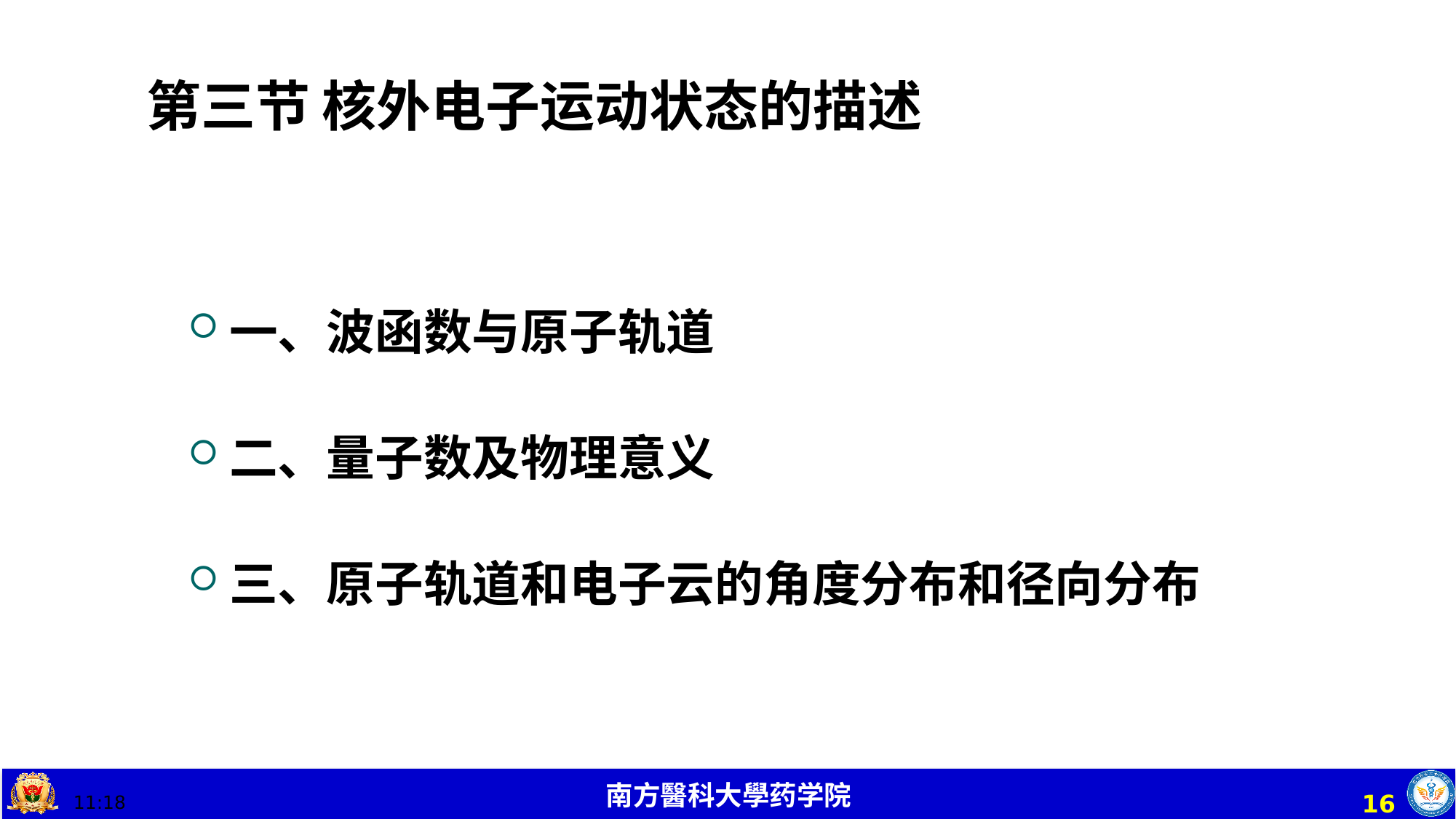

# 第三节 核外电子运动状态的描述
一、波函数与原子轨道
二、量子数及物理意义
三、原子轨道和电子云的角度分布和径向分布
16
11:18